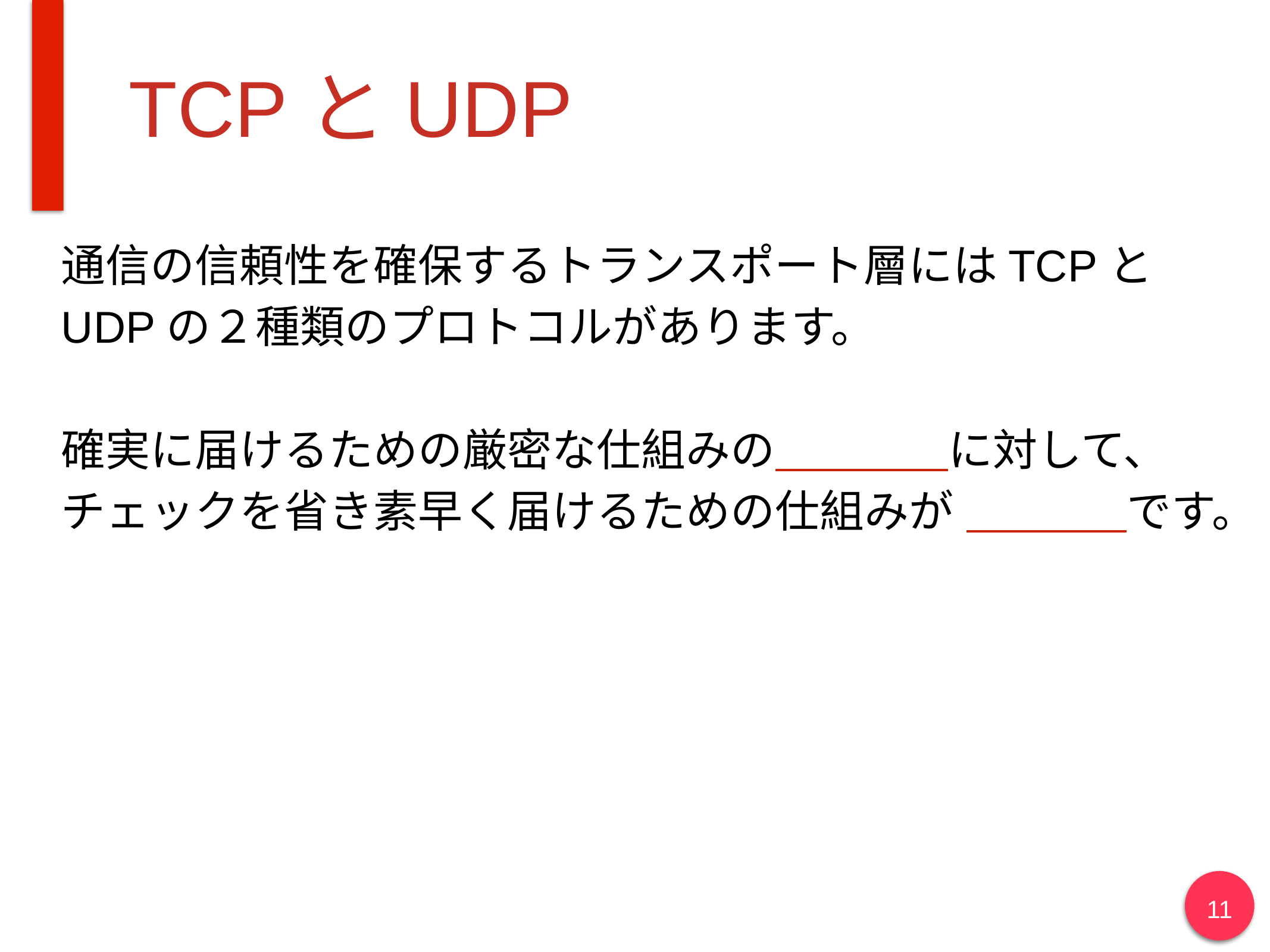

# TCPとUDP
通信の信頼性を確保するトランスポート層にはTCPと
UDPの２種類のプロトコルがあります。

確実に届けるための厳密な仕組みの              に対して、
チェックを省き素早く届けるための仕組みが              です。

11